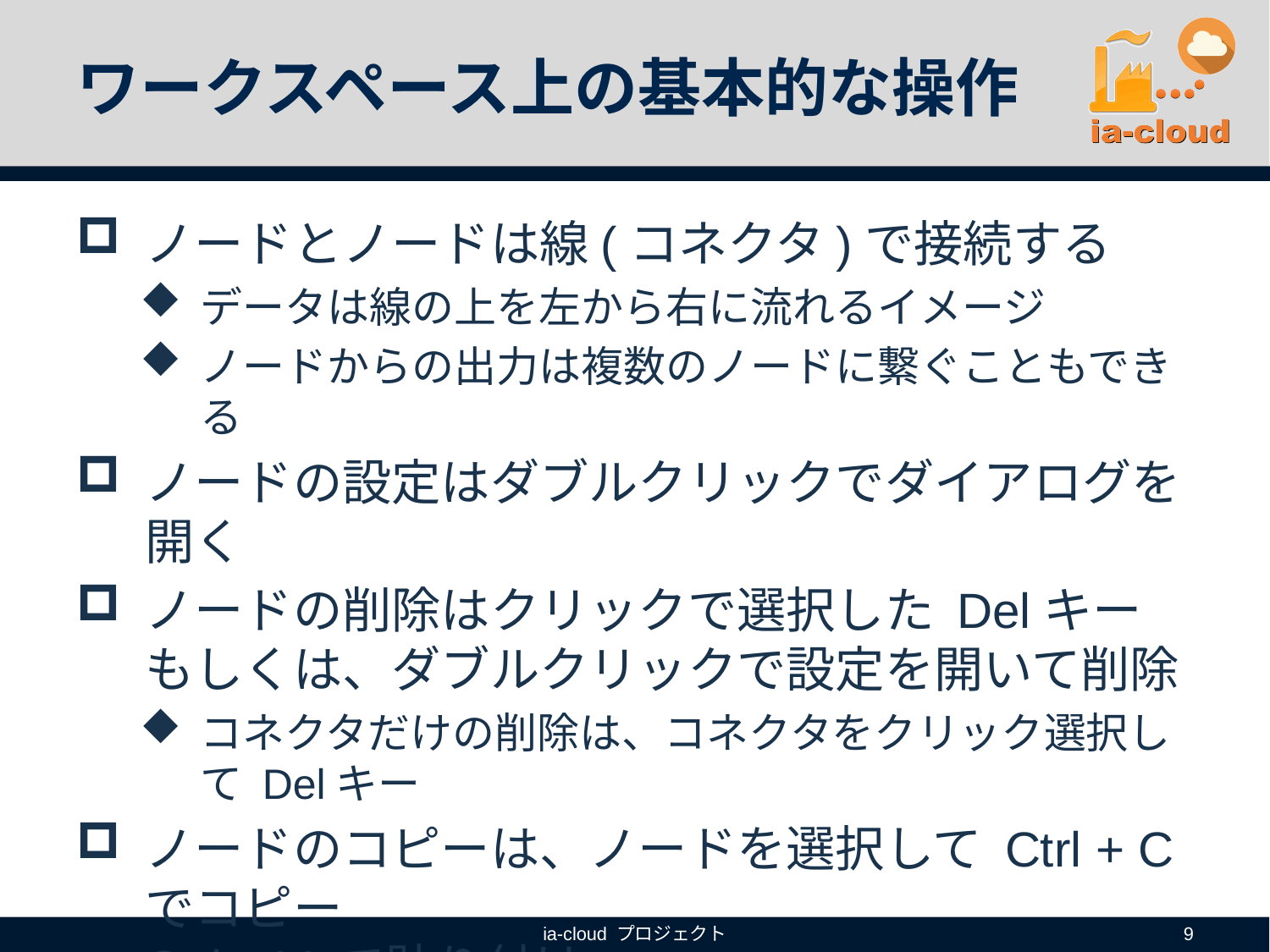

# ワークスペース上の基本的な操作
ノードとノードは線(コネクタ)で接続する
データは線の上を左から右に流れるイメージ
ノードからの出力は複数のノードに繋ぐこともできる
ノードの設定はダブルクリックでダイアログを開く
ノードの削除はクリックで選択した Delキー
もしくは、ダブルクリックで設定を開いて削除
コネクタだけの削除は、コネクタをクリック選択して Delキー
ノードのコピーは、ノードを選択して Ctrl + C でコピー
Ctrl + V で貼り付け

ia-cloud プロジェクト
9